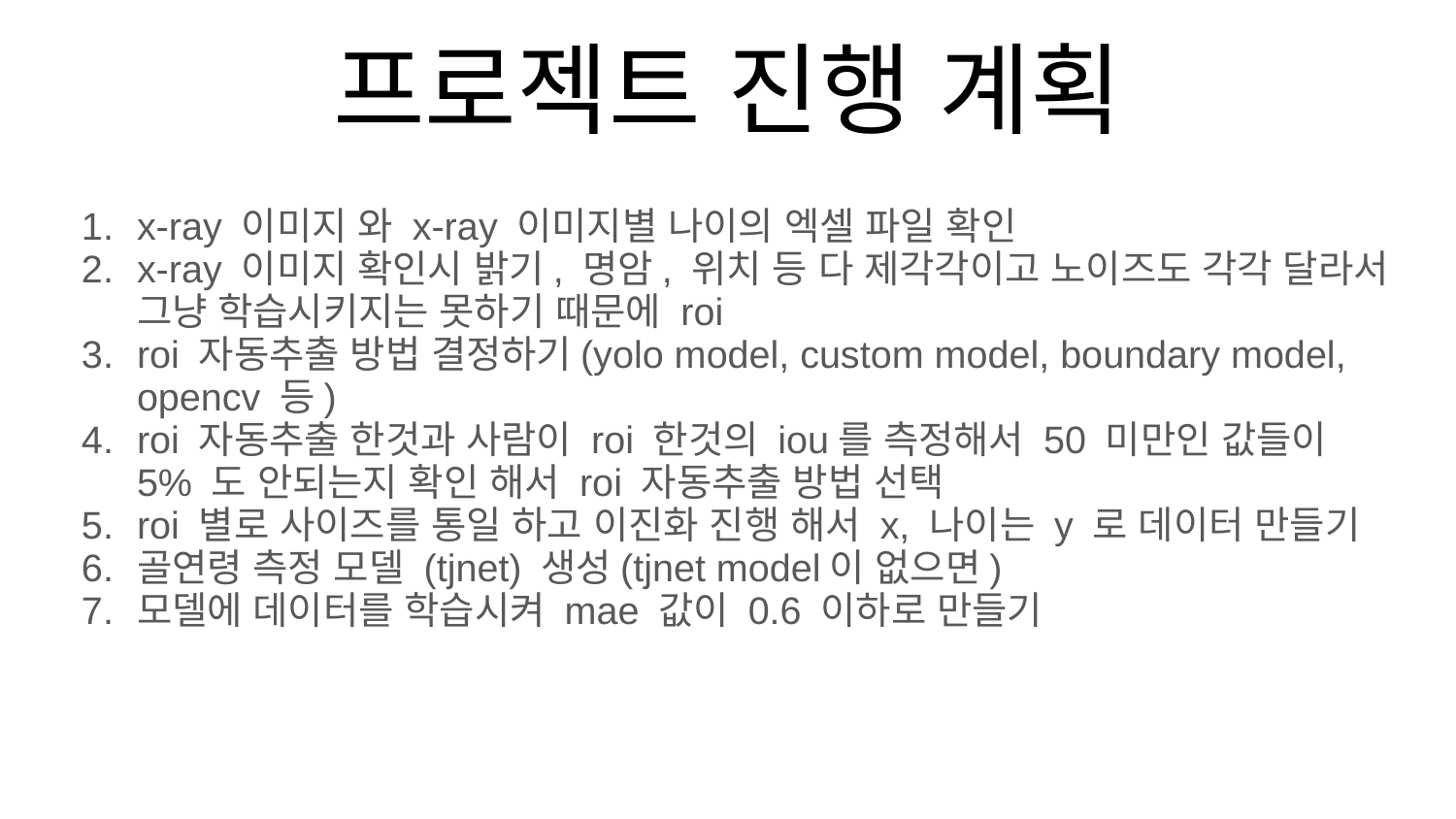

# 프로젝트 진행 계획
x-ray 이미지 와 x-ray 이미지별 나이의 엑셀 파일 확인
x-ray 이미지 확인시 밝기, 명암, 위치 등 다 제각각이고 노이즈도 각각 달라서 그냥 학습시키지는 못하기 때문에 roi
roi 자동추출 방법 결정하기(yolo model, custom model, boundary model, opencv 등)
roi 자동추출 한것과 사람이 roi 한것의 iou를 측정해서 50 미만인 값들이 5% 도 안되는지 확인 해서 roi 자동추출 방법 선택
roi 별로 사이즈를 통일 하고 이진화 진행 해서 x, 나이는 y 로 데이터 만들기
골연령 측정 모델 (tjnet) 생성(tjnet model이 없으면)
모델에 데이터를 학습시켜 mae 값이 0.6 이하로 만들기